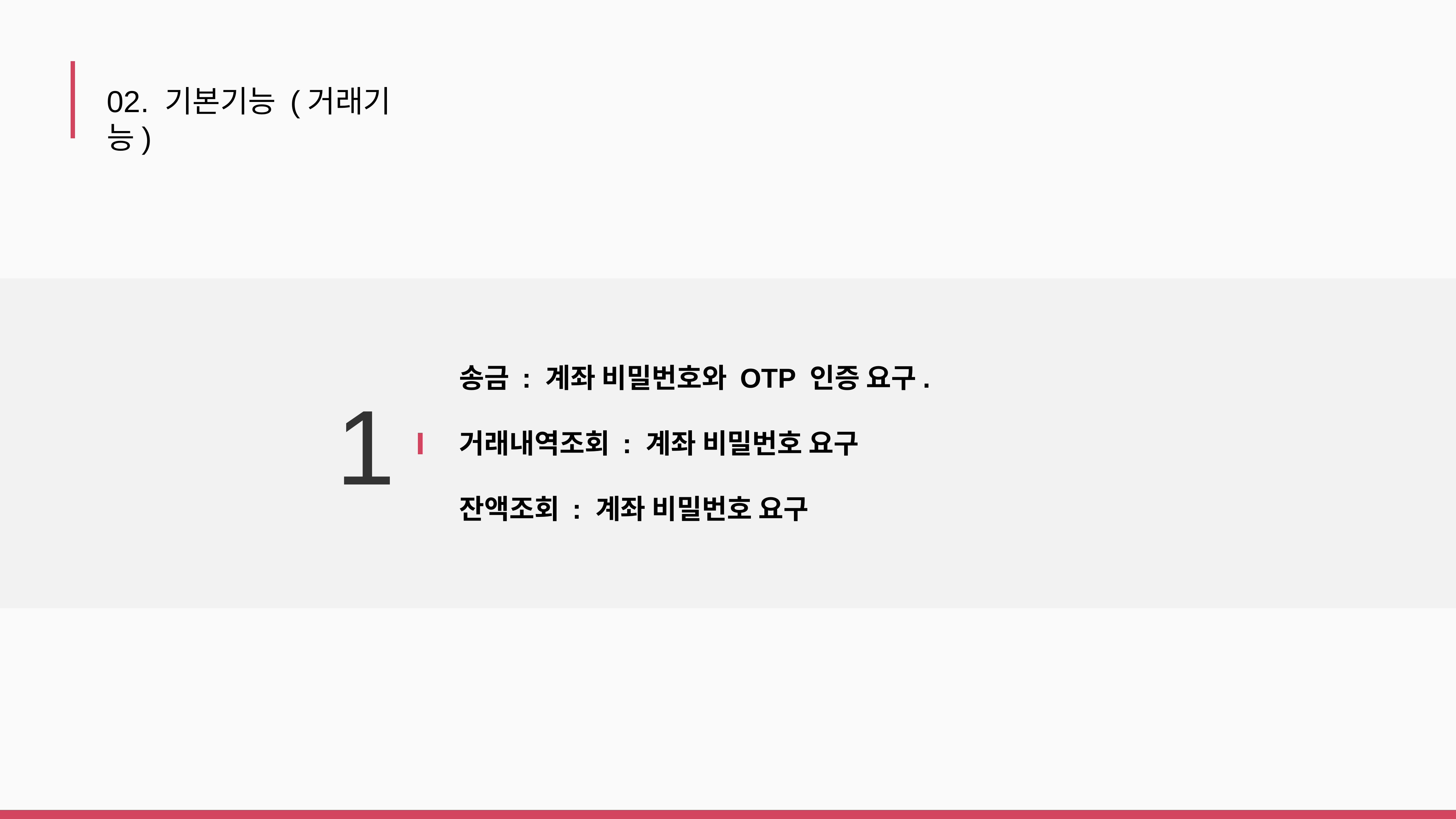

02. 기본기능 (거래기능)

송금 : 계좌 비밀번호와 OTP 인증 요구.

거래내역조회 : 계좌 비밀번호 요구

잔액조회 : 계좌 비밀번호 요구
1